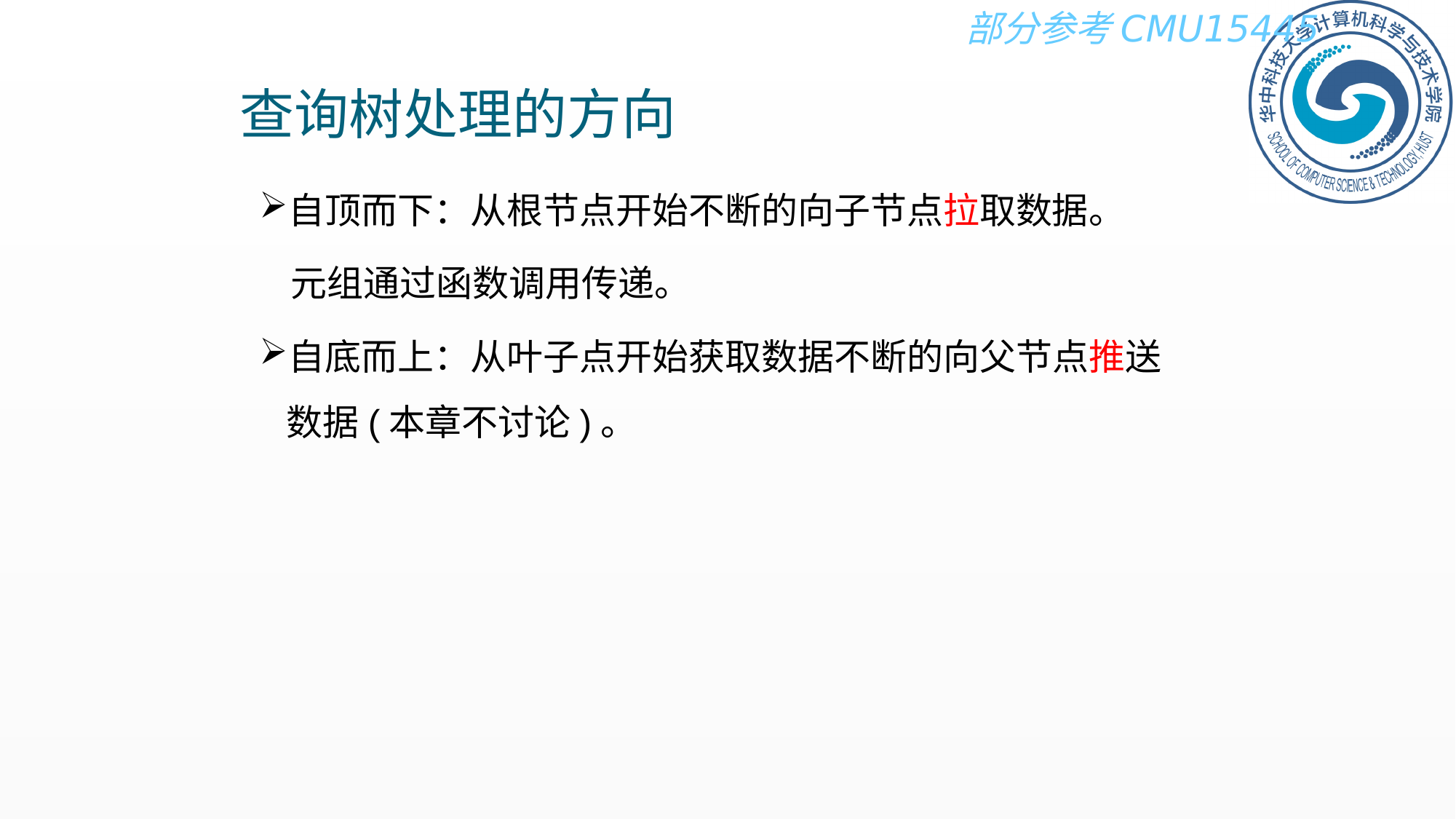

查询树处理的方向
自顶而下：从根节点开始不断的向子节点拉取数据。
   元组通过函数调用传递。
自底而上：从叶子点开始获取数据不断的向父节点推送数据(本章不讨论)。
154